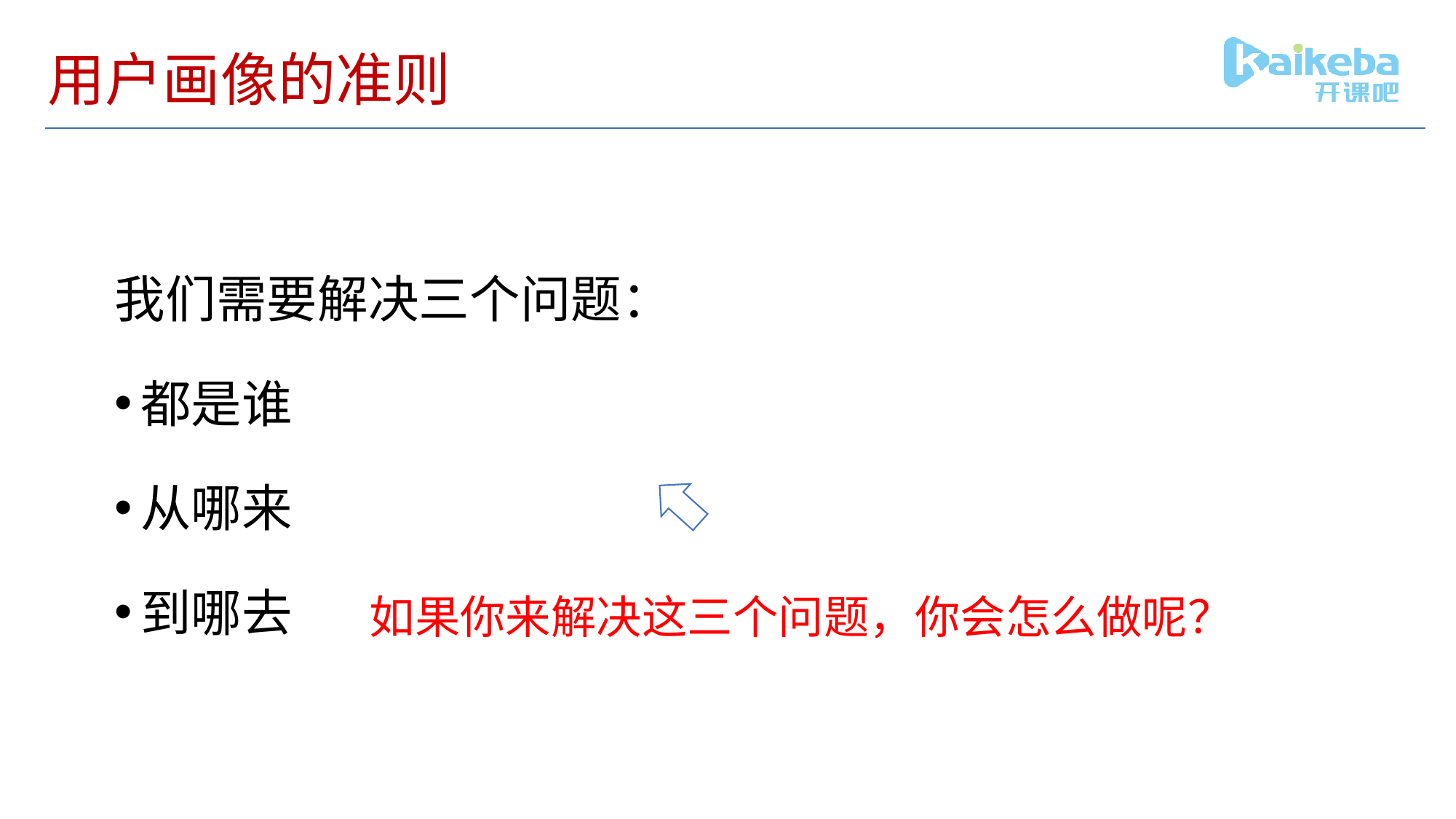

# 用户画像的准则
我们需要解决三个问题：
都是谁
从哪来
到哪去

如果你来解决这三个问题，你会怎么做呢？